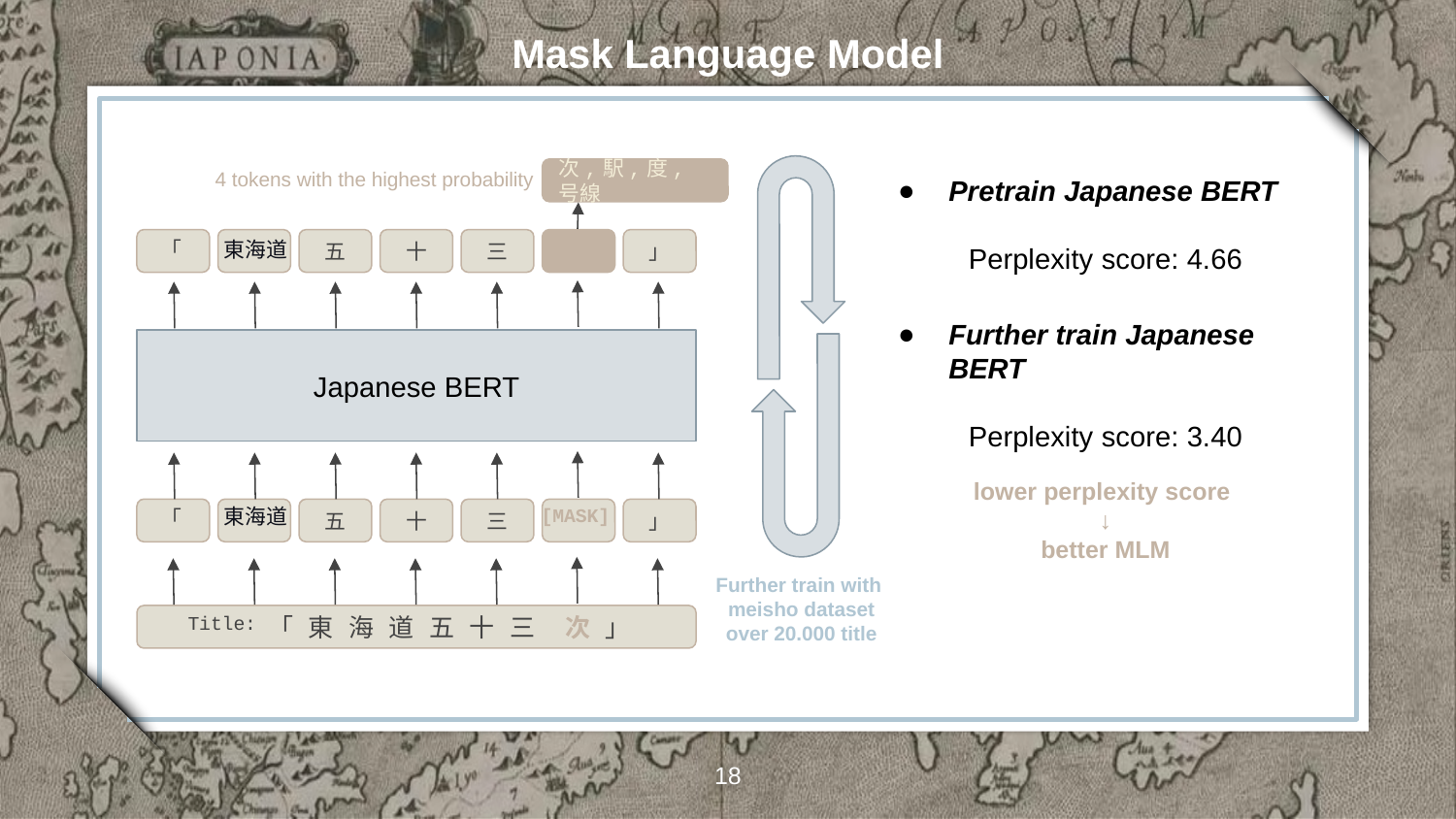

Mask Language Model
4 tokens with the highest probability

次,駅,度,号線
Pretrain Japanese BERT

Perplexity score: 4.66
「
東海道

五
十
三

」
Further train Japanese BERT

Perplexity score: 3.40
Japanese BERT

lower perplexity score
↓
better MLM
東海道
[MASK]
「

五
十
三

」
Further train with
meisho dataset
over 20.000 title
Title:
    「 東 海 道 五 十 三  次 」
18